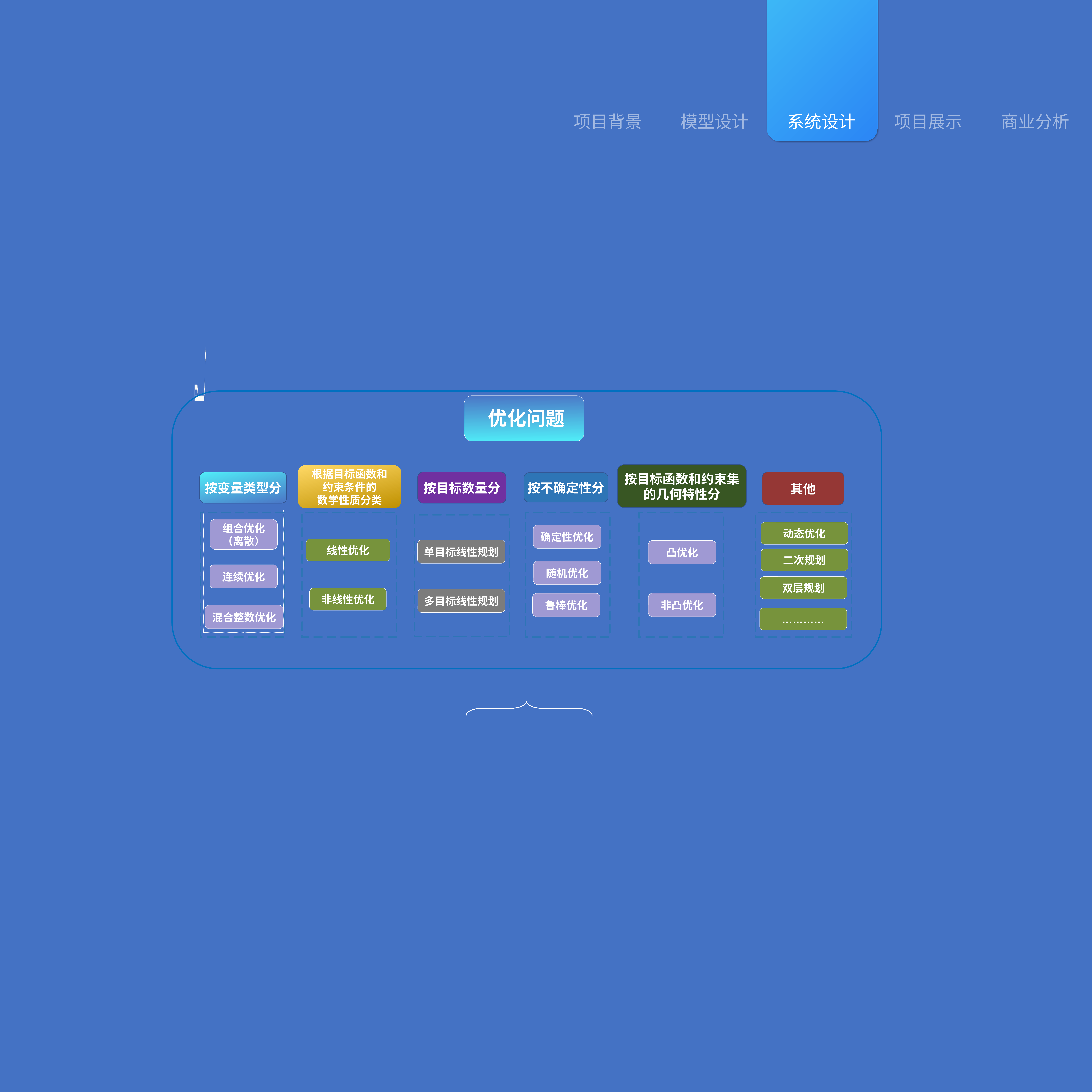

优化问题
按目标函数和约束集的几何特性分
根据目标函数和
约束条件的
数学性质分类
其他
按变量类型分
按目标数量分
按不确定性分

组合优化（离散）
动态优化
确定性优化
线性优化
单目标线性规划
凸优化
二次规划
随机优化
连续优化
双层规划
非线性优化
多目标线性规划
非凸优化
鲁棒优化
混合整数优化
…………